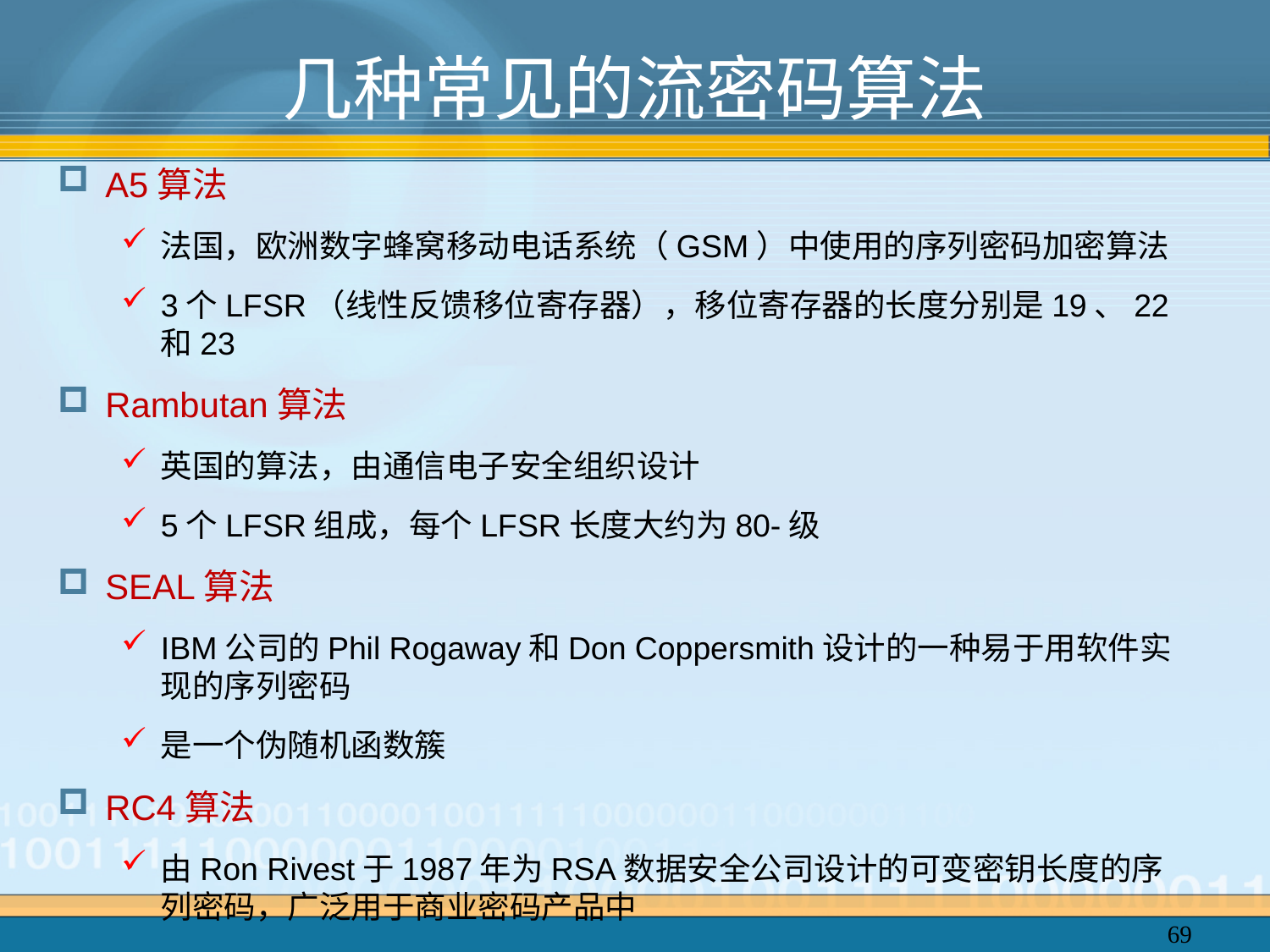

# 几种常见的流密码算法
A5算法
法国，欧洲数字蜂窝移动电话系统（GSM）中使用的序列密码加密算法
3个LFSR（线性反馈移位寄存器），移位寄存器的长度分别是19、22和23
Rambutan算法
英国的算法，由通信电子安全组织设计
5个LFSR组成，每个LFSR长度大约为80-级
SEAL算法
IBM公司的Phil Rogaway和Don Coppersmith设计的一种易于用软件实现的序列密码
是一个伪随机函数簇
RC4算法
由Ron Rivest于1987年为RSA数据安全公司设计的可变密钥长度的序列密码，广泛用于商业密码产品中

69